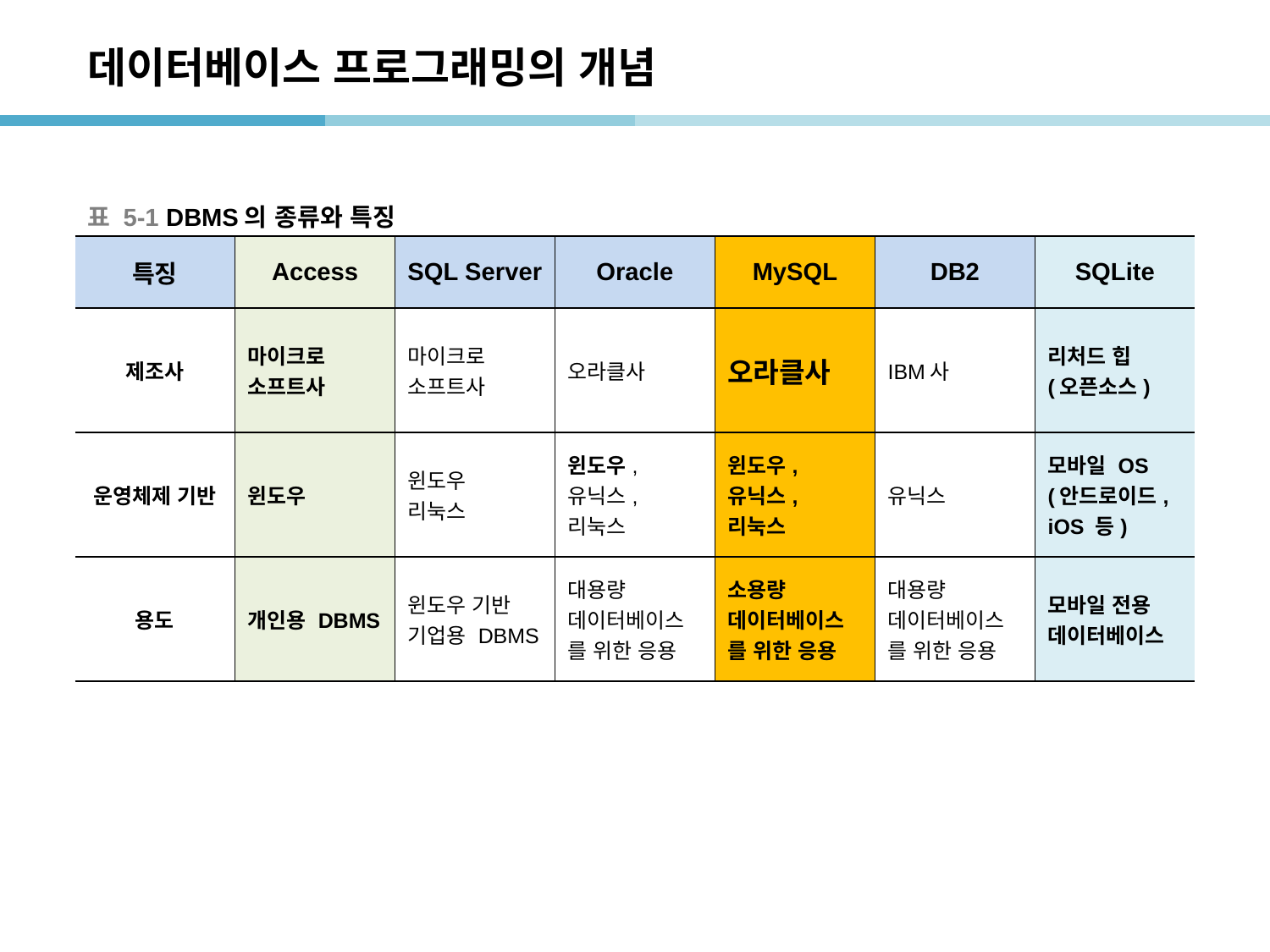

# 데이터베이스 프로그래밍의 개념
표 5-1 DBMS의 종류와 특징
| 특징 | Access | SQL Server | Oracle | MySQL | DB2 | SQLite |
| --- | --- | --- | --- | --- | --- | --- |
| 제조사 | 마이크로 소프트사 | 마이크로 소프트사 | 오라클사 | 오라클사 | IBM사 | 리처드 힙 (오픈소스) |
| 운영체제 기반 | 윈도우 | 윈도우 리눅스 | 윈도우, 유닉스, 리눅스 | 윈도우, 유닉스, 리눅스 | 유닉스 | 모바일 OS (안드로이드, iOS 등) |
| 용도 | 개인용 DBMS | 윈도우 기반 기업용 DBMS | 대용량 데이터베이스를 위한 응용 | 소용량 데이터베이스를 위한 응용 | 대용량 데이터베이스를 위한 응용 | 모바일 전용 데이터베이스 |